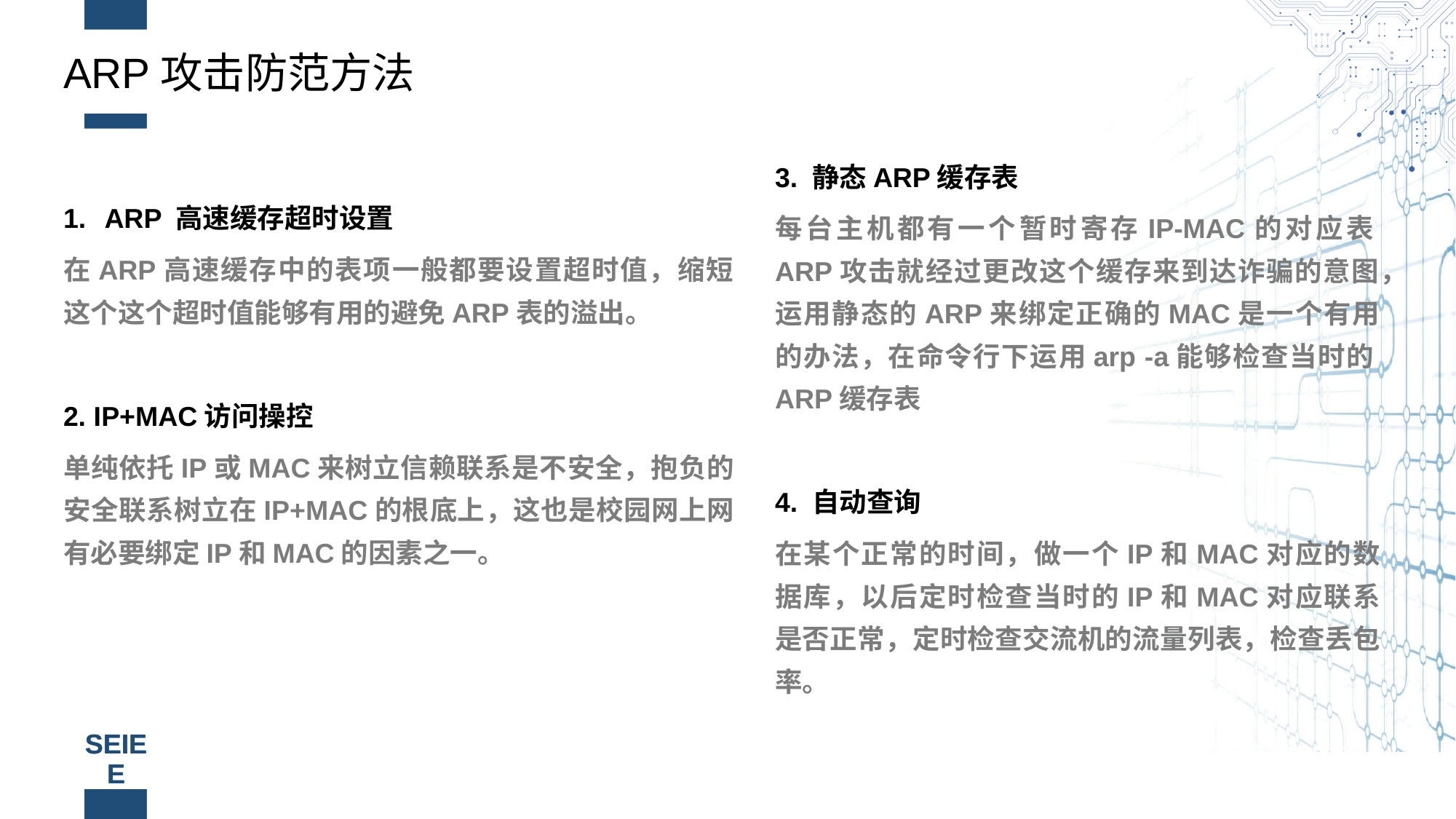

ARP攻击防范方法
3. 静态ARP缓存表
每台主机都有一个暂时寄存IP-MAC的对应表ARP攻击就经过更改这个缓存来到达诈骗的意图，运用静态的ARP来绑定正确的MAC是一个有用的办法，在命令行下运用arp -a能够检查当时的ARP缓存表

4. 自动查询
在某个正常的时间，做一个IP和MAC对应的数据库，以后定时检查当时的IP和MAC对应联系是否正常，定时检查交流机的流量列表，检查丢包率。

ARP 高速缓存超时设置
在ARP高速缓存中的表项一般都要设置超时值，缩短这个这个超时值能够有用的避免ARP表的溢出。

2. IP+MAC访问操控
单纯依托IP或MAC来树立信赖联系是不安全，抱负的安全联系树立在IP+MAC的根底上，这也是校园网上网有必要绑定IP和MAC的因素之一。